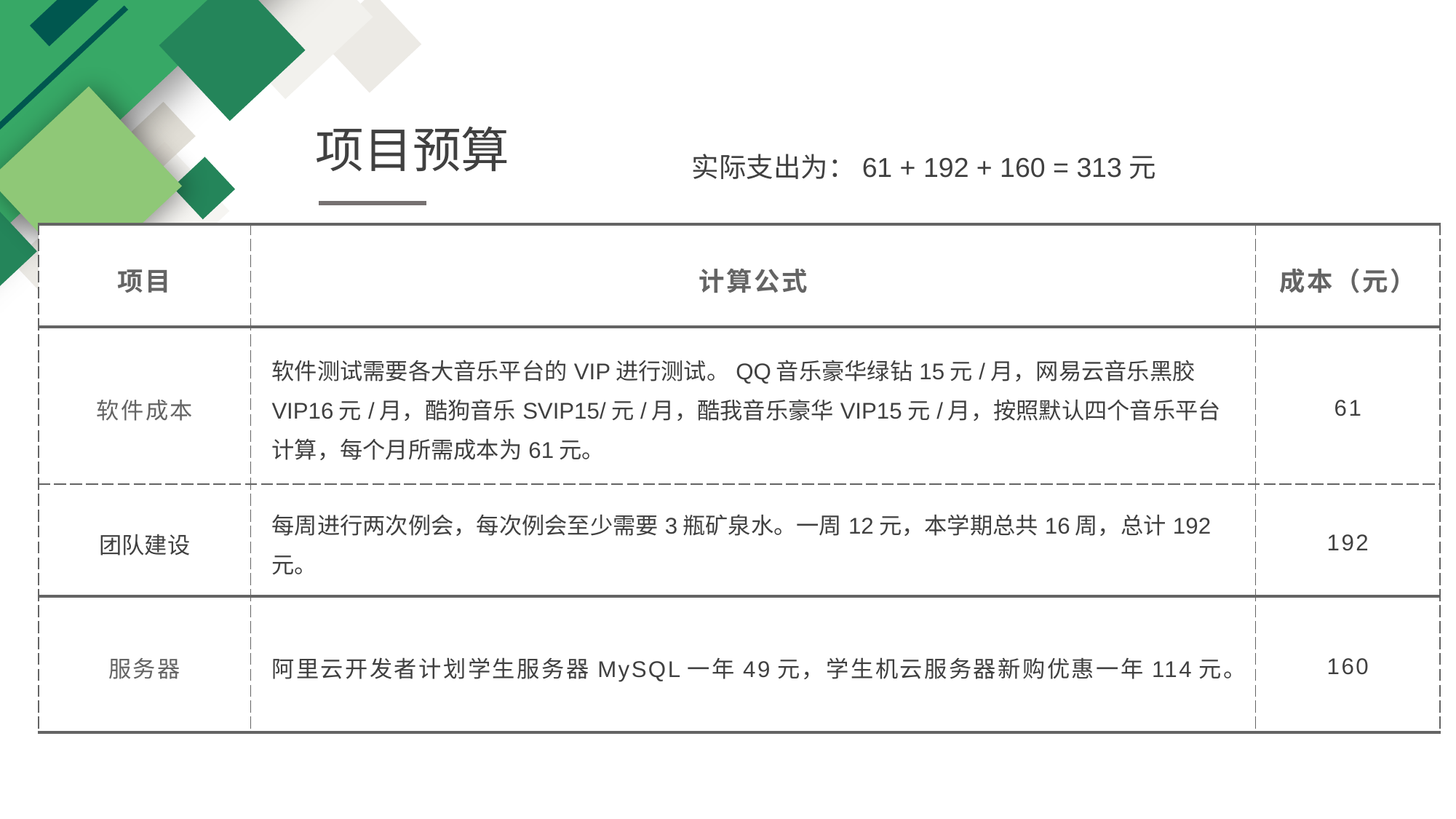

项目预算
实际支出为：61 + 192 + 160 = 313元
| 项目 | 计算公式 | 成本（元） |
| --- | --- | --- |
| 软件成本 | 软件测试需要各大音乐平台的VIP进行测试。QQ音乐豪华绿钻15元/月，网易云音乐黑胶VIP16元/月，酷狗音乐SVIP15/元/月，酷我音乐豪华VIP15元/月，按照默认四个音乐平台计算，每个月所需成本为61元。 | 61 |
| 团队建设 | 每周进行两次例会，每次例会至少需要3瓶矿泉水。一周12元，本学期总共16周，总计192元。 | 192 |
| 服务器 | 阿里云开发者计划学生服务器MySQL一年49元，学生机云服务器新购优惠一年114元。 | 160 |